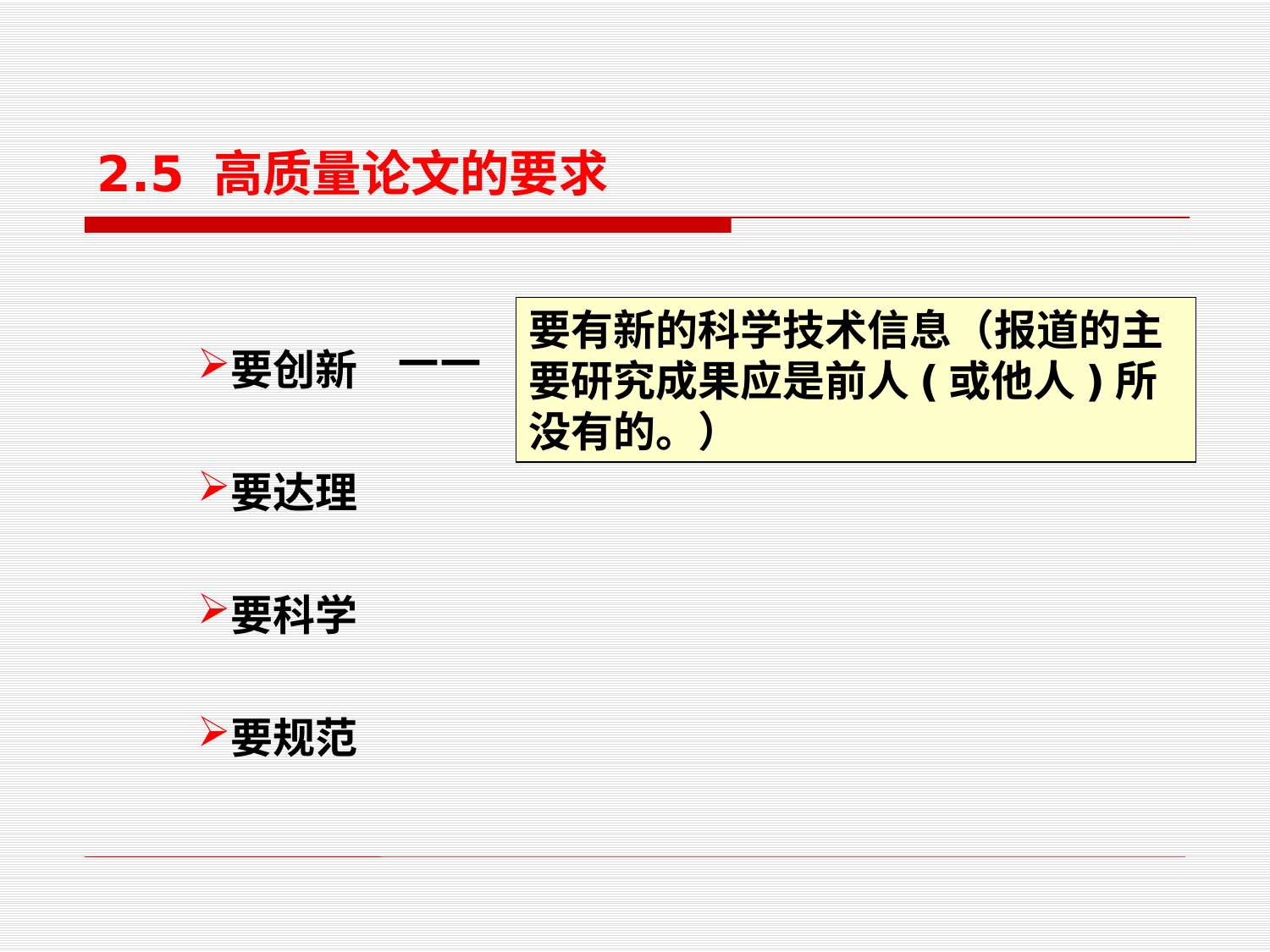

2.5 高质量论文的要求
要创新
要达理
要科学
要规范
要有新的科学技术信息（报道的主要研究成果应是前人(或他人)所没有的。）
——